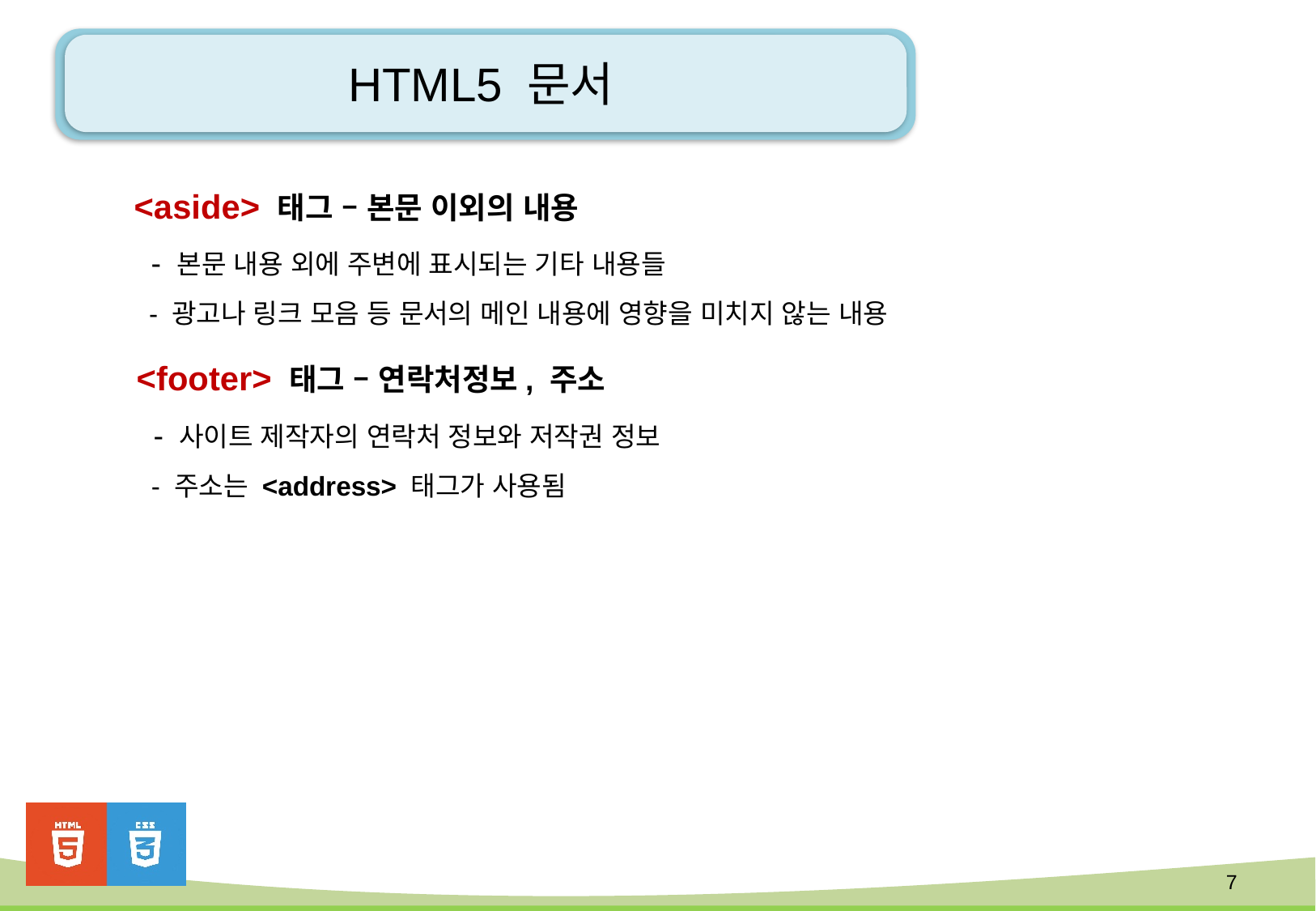

# HTML5 문서
<aside> 태그 – 본문 이외의 내용
  - 본문 내용 외에 주변에 표시되는 기타 내용들
  - 광고나 링크 모음 등 문서의 메인 내용에 영향을 미치지 않는 내용
<footer> 태그 – 연락처정보, 주소
  - 사이트 제작자의 연락처 정보와 저작권 정보
  - 주소는 <address> 태그가 사용됨
7